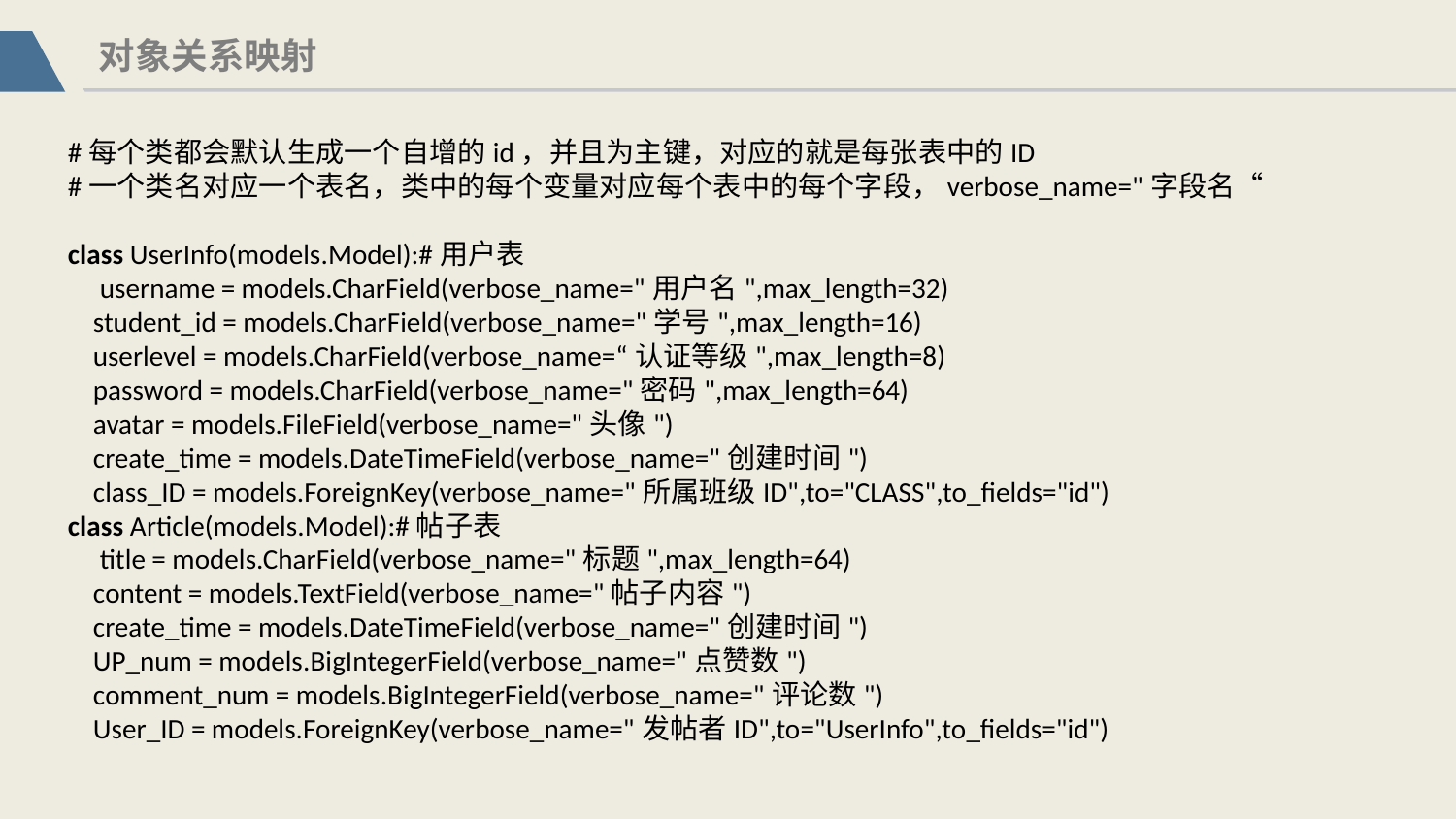

对象关系映射
#每个类都会默认生成一个自增的id，并且为主键，对应的就是每张表中的ID
#一个类名对应一个表名，类中的每个变量对应每个表中的每个字段，verbose_name="字段名“
class UserInfo(models.Model):#用户表
    username = models.CharField(verbose_name="用户名",max_length=32)
    student_id = models.CharField(verbose_name="学号",max_length=16)
    userlevel = models.CharField(verbose_name=“认证等级",max_length=8)
    password = models.CharField(verbose_name="密码",max_length=64)
    avatar = models.FileField(verbose_name="头像")
    create_time = models.DateTimeField(verbose_name="创建时间")
    class_ID = models.ForeignKey(verbose_name="所属班级ID",to="CLASS",to_fields="id")
class Article(models.Model):#帖子表
    title = models.CharField(verbose_name="标题",max_length=64)
    content = models.TextField(verbose_name="帖子内容")
    create_time = models.DateTimeField(verbose_name="创建时间")
    UP_num = models.BigIntegerField(verbose_name="点赞数")
    comment_num = models.BigIntegerField(verbose_name="评论数")
    User_ID = models.ForeignKey(verbose_name="发帖者ID",to="UserInfo",to_fields="id")